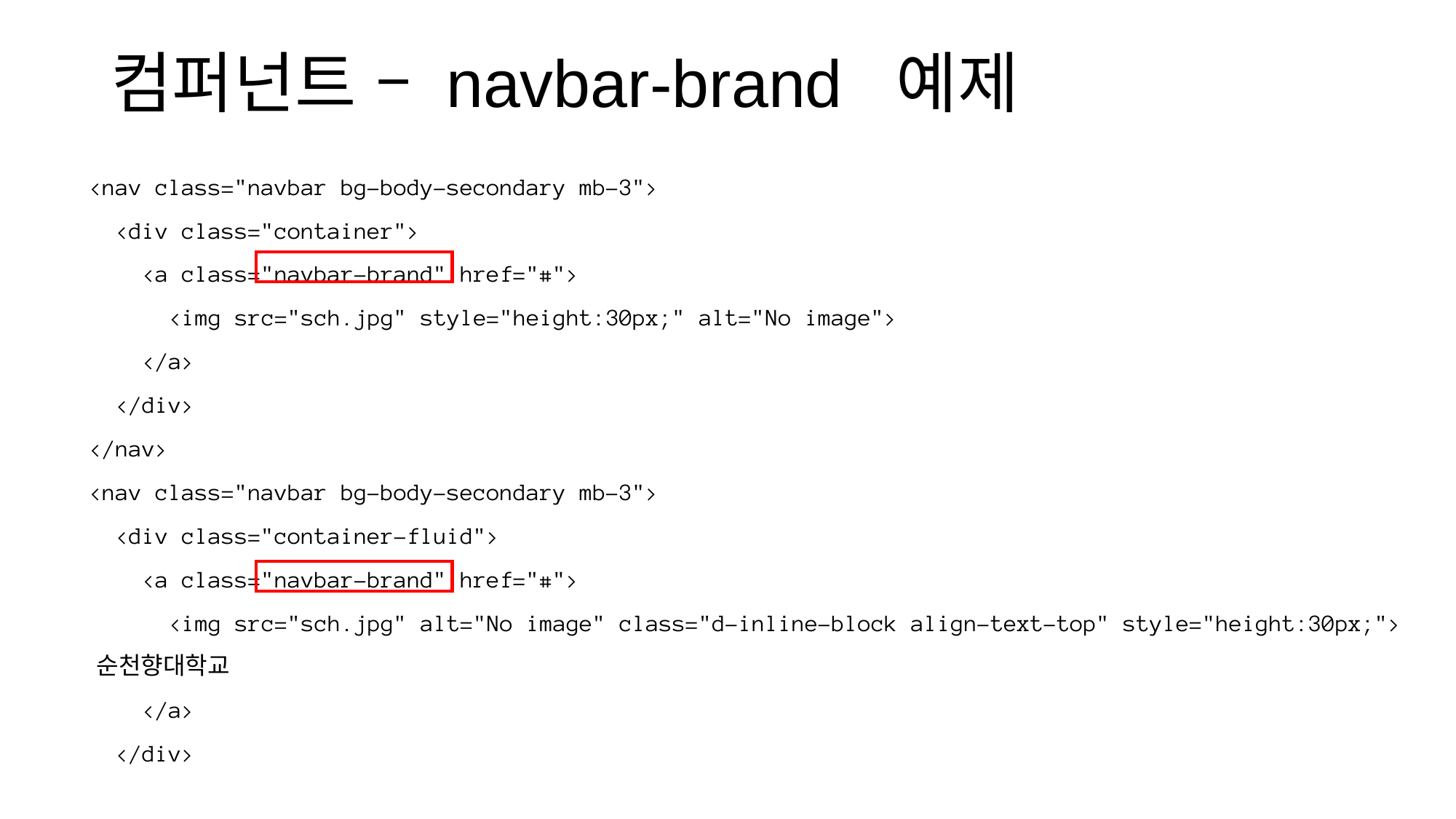

# 컴퍼넌트 – navbar-brand  예제
    <nav class="navbar bg-body-secondary mb-3">
      <div class="container">
        <a class="navbar-brand" href="#">
          <img src="sch.jpg" style="height:30px;" alt="No image">
        </a>
      </div>
    </nav>
    <nav class="navbar bg-body-secondary mb-3">
      <div class="container-fluid">
        <a class="navbar-brand" href="#">
          <img src="sch.jpg" alt="No image" class="d-inline-block align-text-top" style="height:30px;">
          순천향대학교
        </a>
      </div>